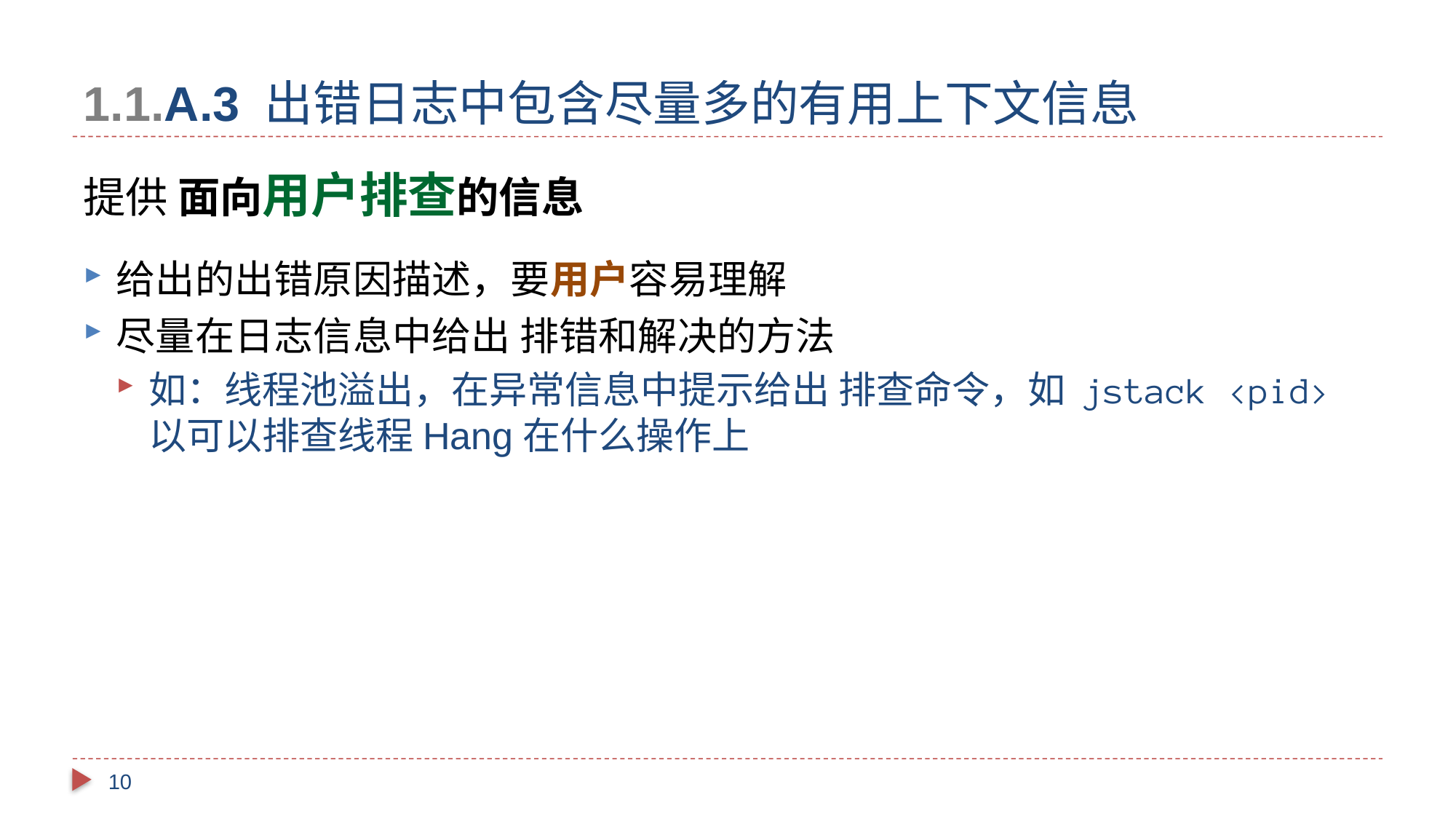

# 1.1.A.3 出错日志中包含尽量多的有用上下文信息
提供 面向用户排查的信息
给出的出错原因描述，要用户容易理解
尽量在日志信息中给出 排错和解决的方法
如：线程池溢出，在异常信息中提示给出 排查命令，如 jstack <pid>
以可以排查线程Hang在什么操作上

10